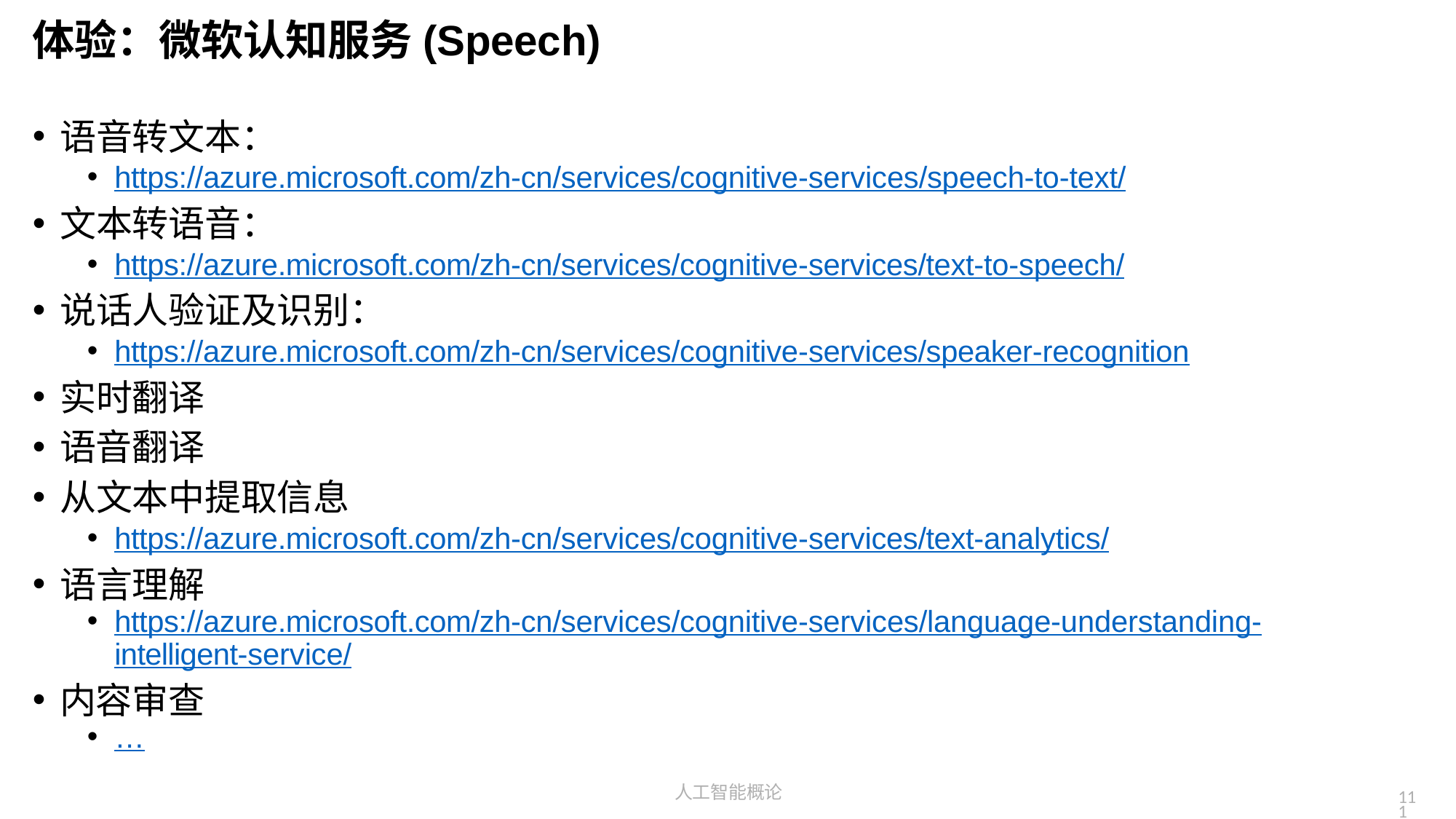

# 体验：微软认知服务(Speech)
语音转文本：
https://azure.microsoft.com/zh-cn/services/cognitive-services/speech-to-text/
文本转语音：
https://azure.microsoft.com/zh-cn/services/cognitive-services/text-to-speech/
说话人验证及识别：
https://azure.microsoft.com/zh-cn/services/cognitive-services/speaker-recognition
实时翻译
语音翻译
从文本中提取信息
https://azure.microsoft.com/zh-cn/services/cognitive-services/text-analytics/
语言理解
https://azure.microsoft.com/zh-cn/services/cognitive-services/language-understanding-
intelligent-service/
内容审查
…

人工智能概论
111